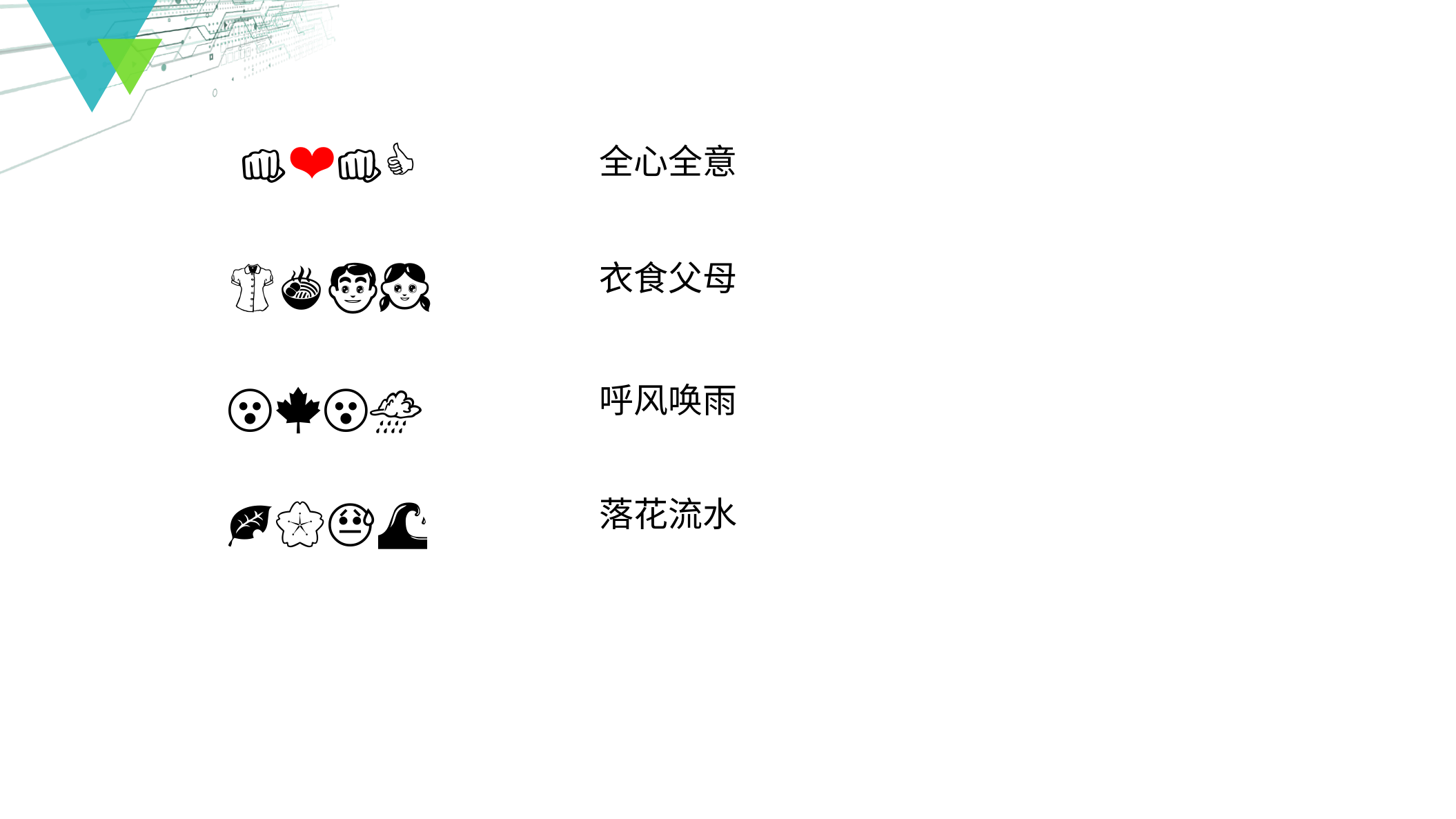

👊❤👊👍
全心全意
👚🍜👨👧
衣食父母
😮🍁😮🌧
呼风唤雨
🍂🌸😓🌊
落花流水